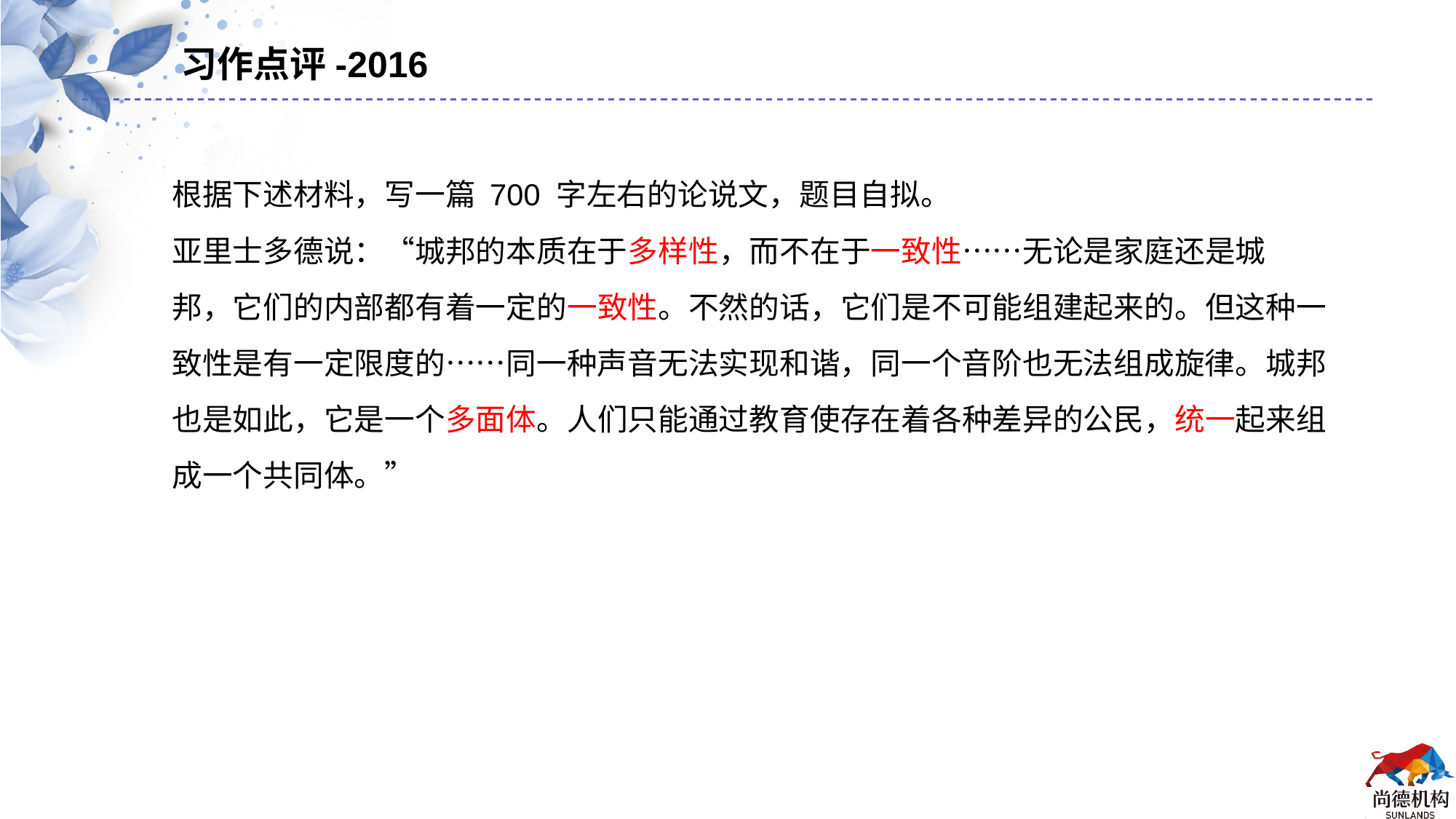

习作点评-2016
根据下述材料，写一篇 700 字左右的论说文，题目自拟。
亚里士多德说：“城邦的本质在于多样性，而不在于一致性……无论是家庭还是城
邦，它们的内部都有着一定的一致性。不然的话，它们是不可能组建起来的。但这种一
致性是有一定限度的……同一种声音无法实现和谐，同一个音阶也无法组成旋律。城邦
也是如此，它是一个多面体。人们只能通过教育使存在着各种差异的公民，统一起来组
成一个共同体。”